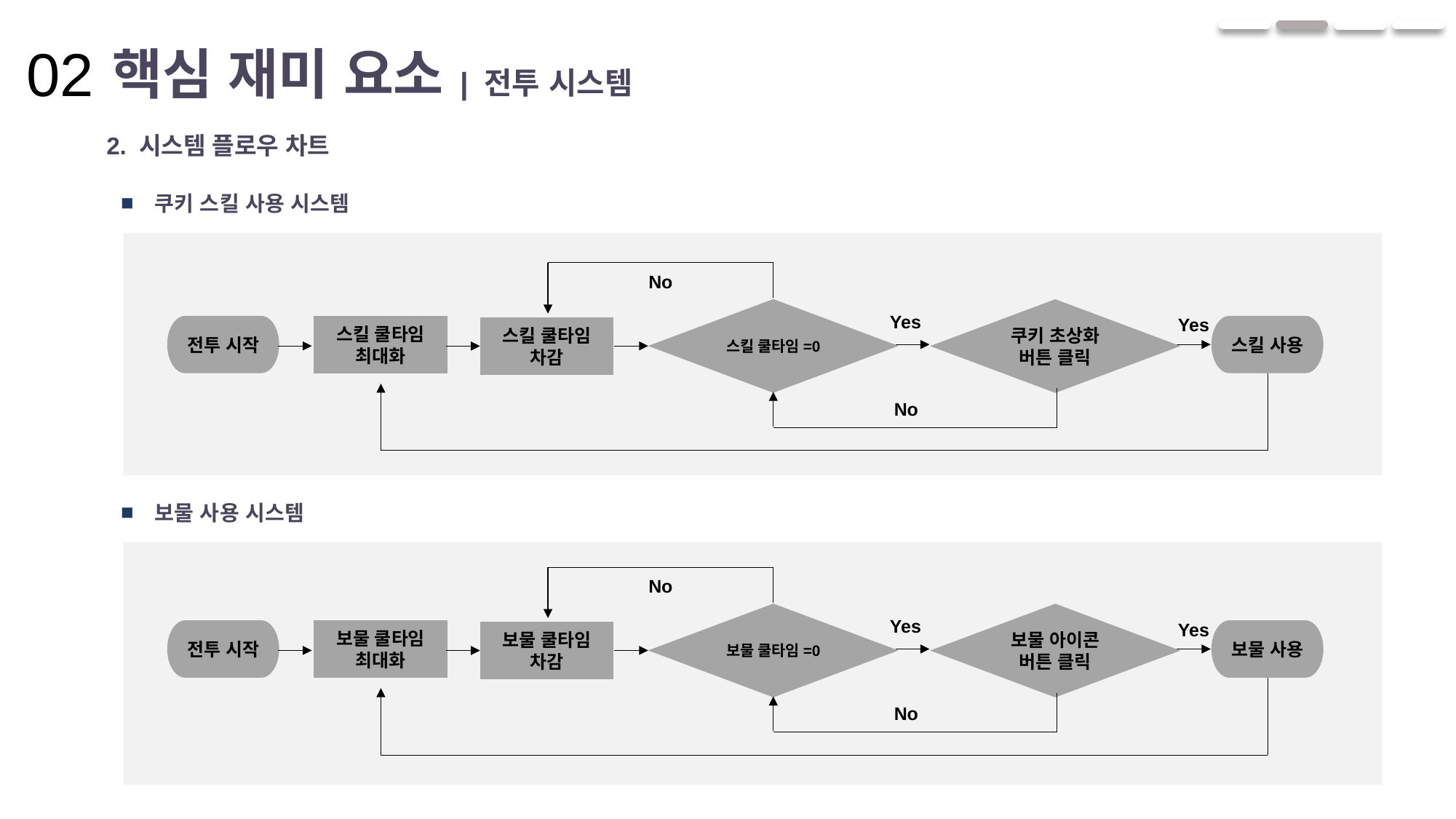

02
핵심 재미 요소 | 전투 시스템
2. 시스템 플로우 차트
쿠키 스킬 사용 시스템

No
스킬 쿨타임=0
쿠키 초상화 버튼 클릭
Yes
Yes
전투 시작
스킬 사용
스킬 쿨타임 최대화
스킬 쿨타임 차감
No
보물 사용 시스템

No
보물 쿨타임=0
보물 아이콘 버튼 클릭
Yes
Yes
전투 시작
보물 사용
보물 쿨타임 최대화
보물 쿨타임 차감
No